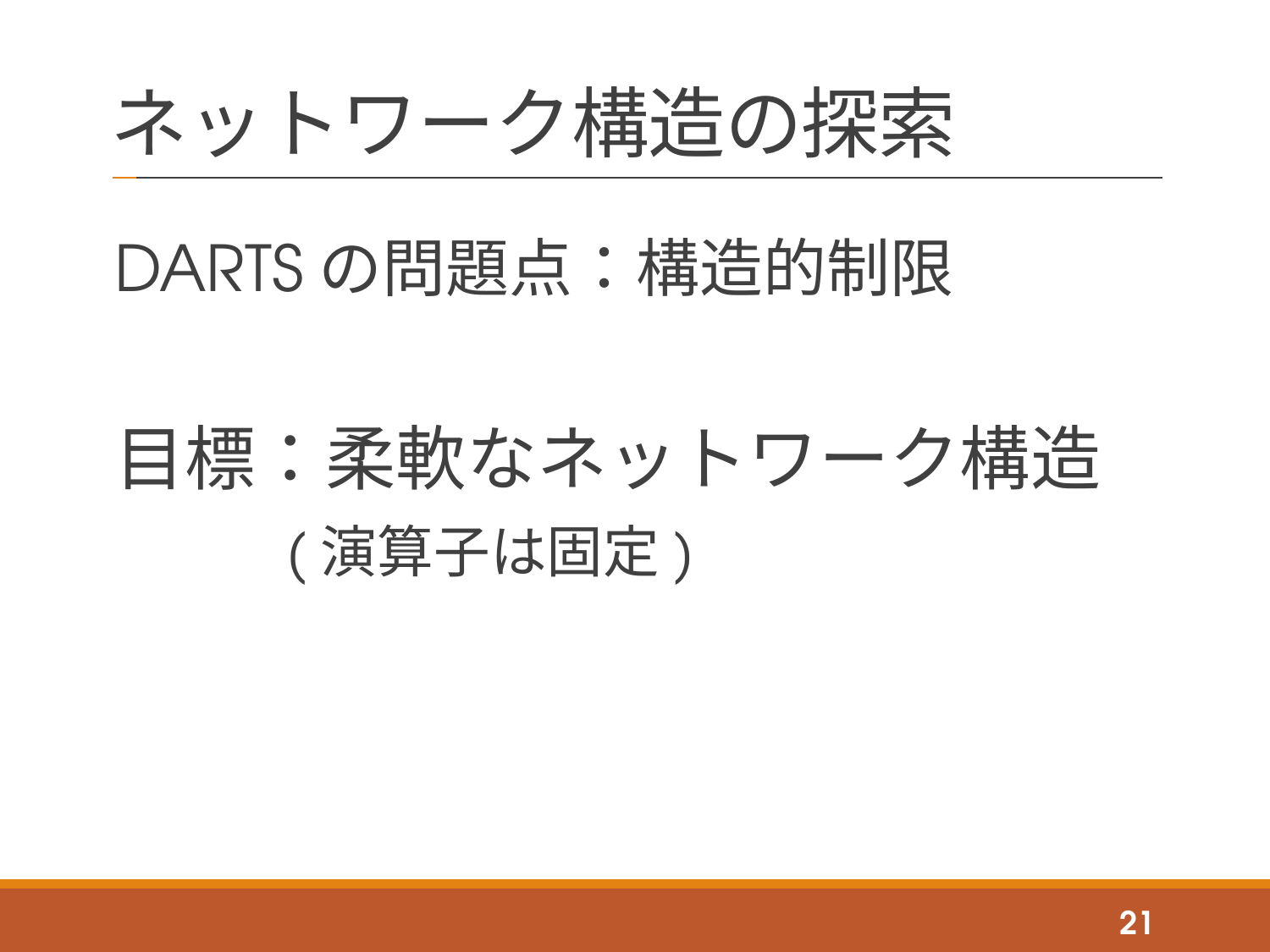

# ネットワーク構造の探索
DARTSの問題点：構造的制限

目標：柔軟なネットワーク構造
           (演算子は固定)
21